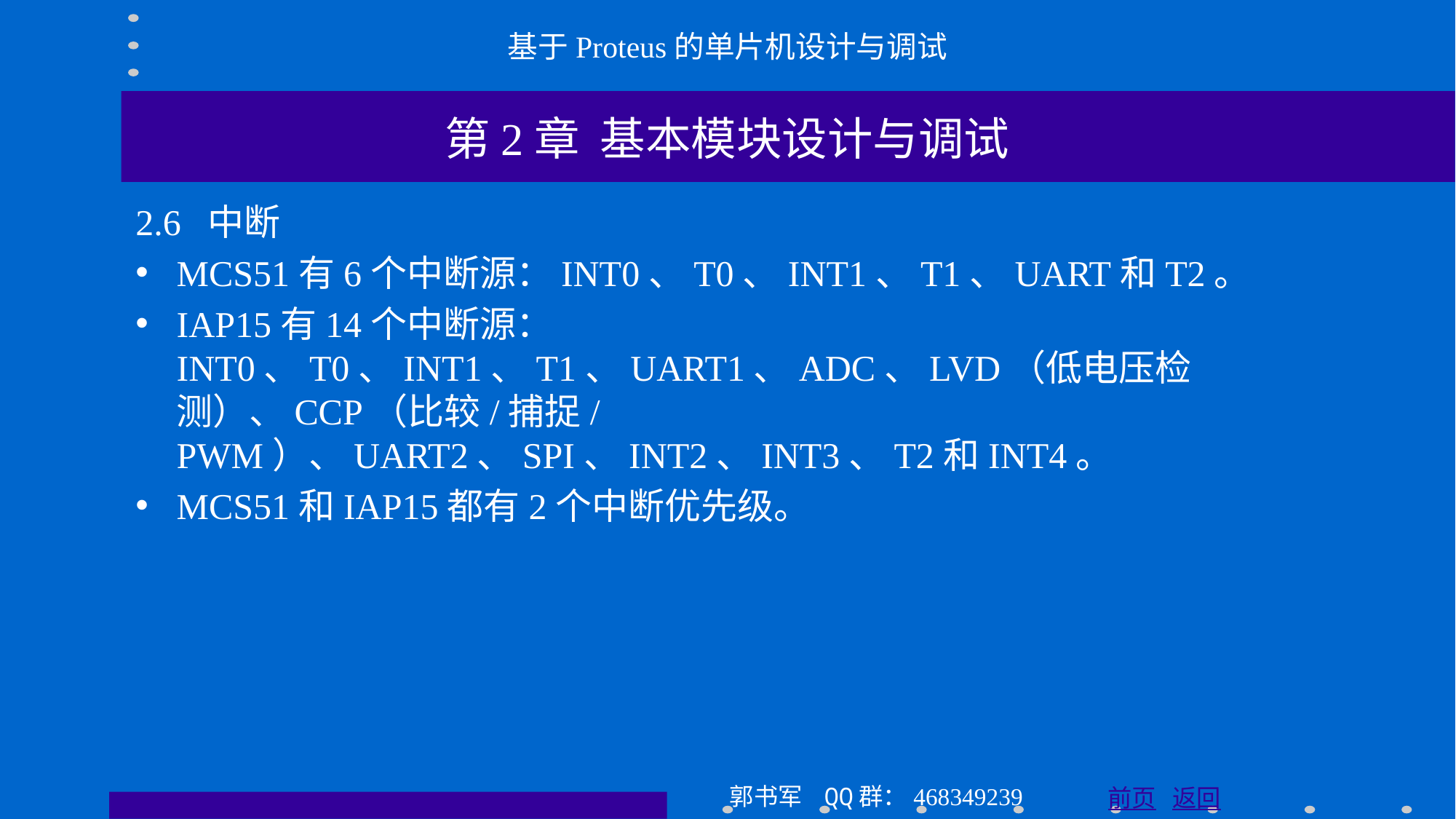

基于Proteus的单片机设计与调试
第2章  基本模块设计与调试
2.6  中断
MCS51有6个中断源：INT0、T0、INT1、T1、UART和T2。
IAP15有14个中断源：INT0、T0、INT1、T1、UART1、ADC、LVD（低电压检测）、CCP（比较/捕捉/PWM）、UART2、SPI、INT2、INT3、T2和INT4。
MCS51和IAP15都有2个中断优先级。

郭书军   QQ群：468349239
前页   返回